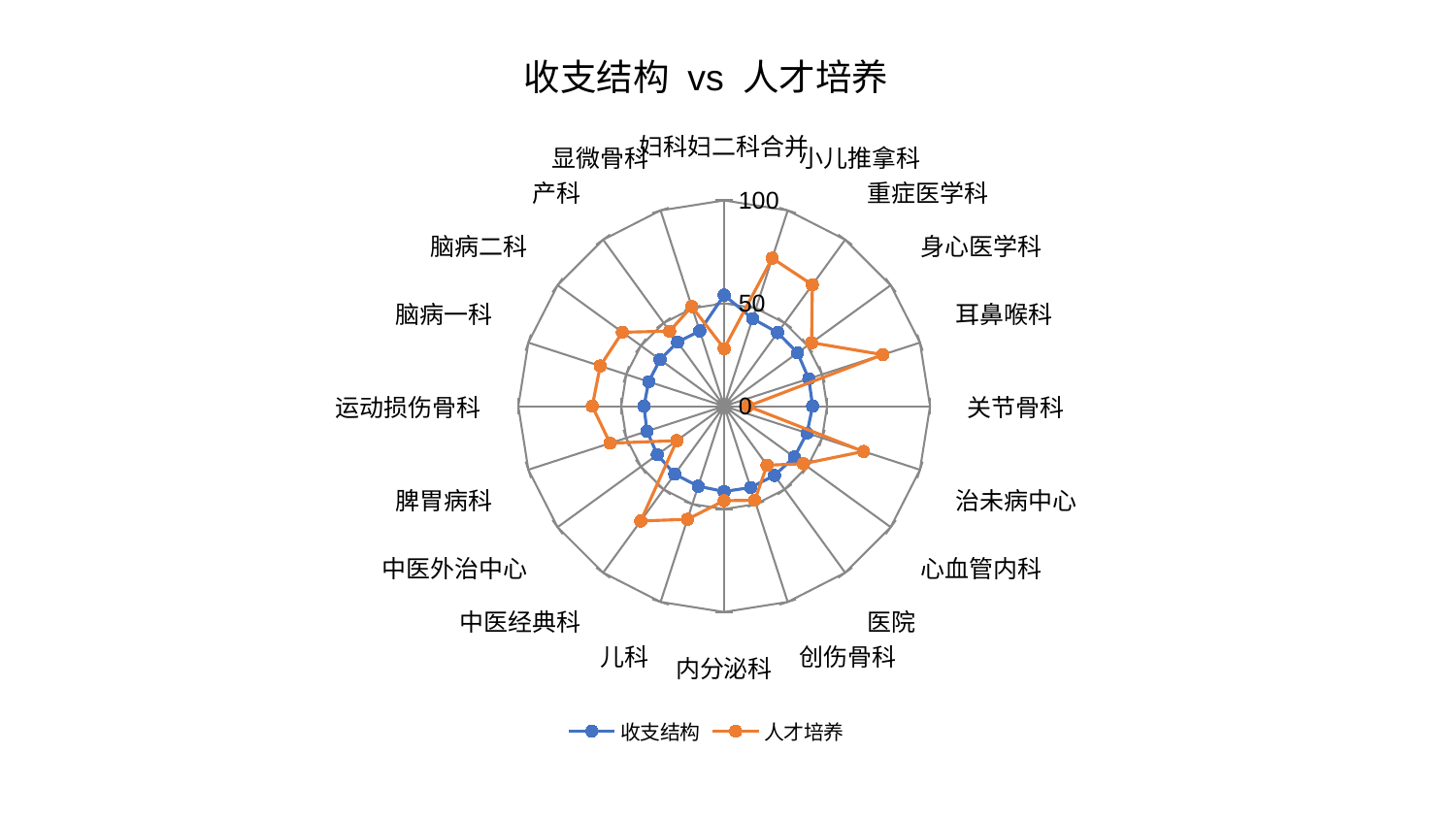

### Chart: 收支结构 vs 人才培养

| Category | 收支结构 | 人才培养 |
|---|---|---|
| 妇科妇二科合并 | 53.965259500618735 | 28.004932735996306 |
| 小儿推拿科 | 44.73159018855914 | 75.59288525557325 |
| 重症医学科 | 44.193578362026415 | 72.89781733921363 |
| 身心医学科 | 44.08092399198063 | 52.48485259236139 |
| 耳鼻喉科 | 43.2307289327736 | 81.01839521322778 |
| 关节骨科 | 42.98663451443033 | 11.567813337064436 |
| 治未病中心 | 42.305241423049345 | 71.18967316327901 |
| 心血管内科 | 42.10856699874219 | 47.58558638017619 |
| 医院 | 41.59504062083707 | 35.4467915702 |
| 创伤骨科 | 41.549373416805224 | 48.10472173065861 |
| 内分泌科 | 41.45495771172727 | 45.883956296974304 |
| 儿科 | 40.87439843020232 | 57.80930220923627 |
| 中医经典科 | 40.85031834790607 | 68.93692193762013 |
| 中医外治中心 | 40.14080837195274 | 28.47087280818109 |
| 脾胃病科 | 39.406028243418625 | 58.255093468602404 |
| 运动损伤骨科 | 38.978751553692746 | 64.07085787981741 |
| 脑病一科 | 38.54721010770098 | 63.293065494627875 |
| 脑病二科 | 38.51169149685639 | 61.13515469528884 |
| 产科 | 38.500405834900135 | 45.06898146872445 |
| 显微骨科 | 38.45092415999363 | 50.920966361351134 |
75